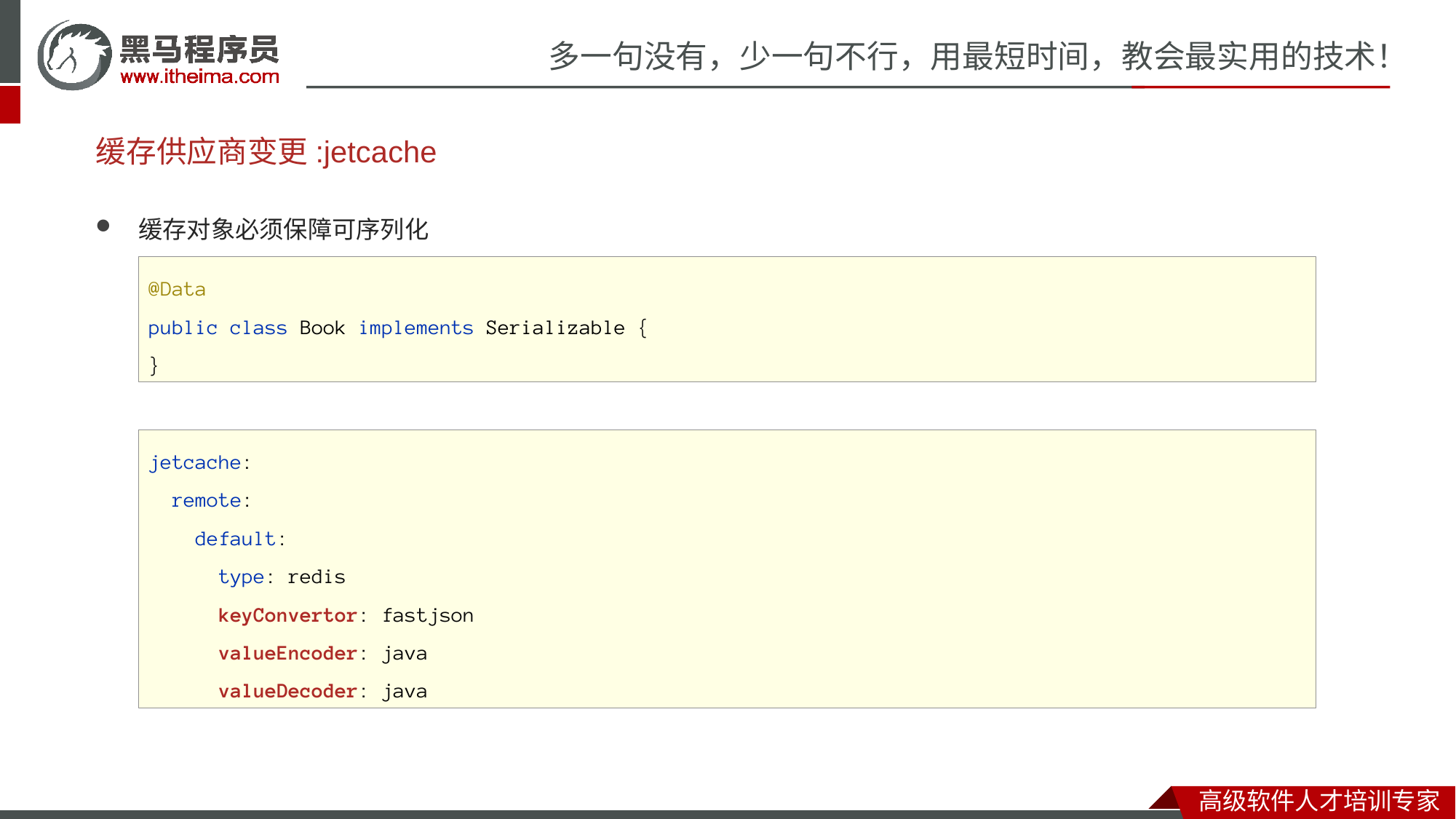

# 缓存供应商变更:jetcache
缓存对象必须保障可序列化
@Data
public class Book implements Serializable {
}
jetcache:
  remote:
    default:
      type: redis
      keyConvertor: fastjson
      valueEncoder: java
      valueDecoder: java